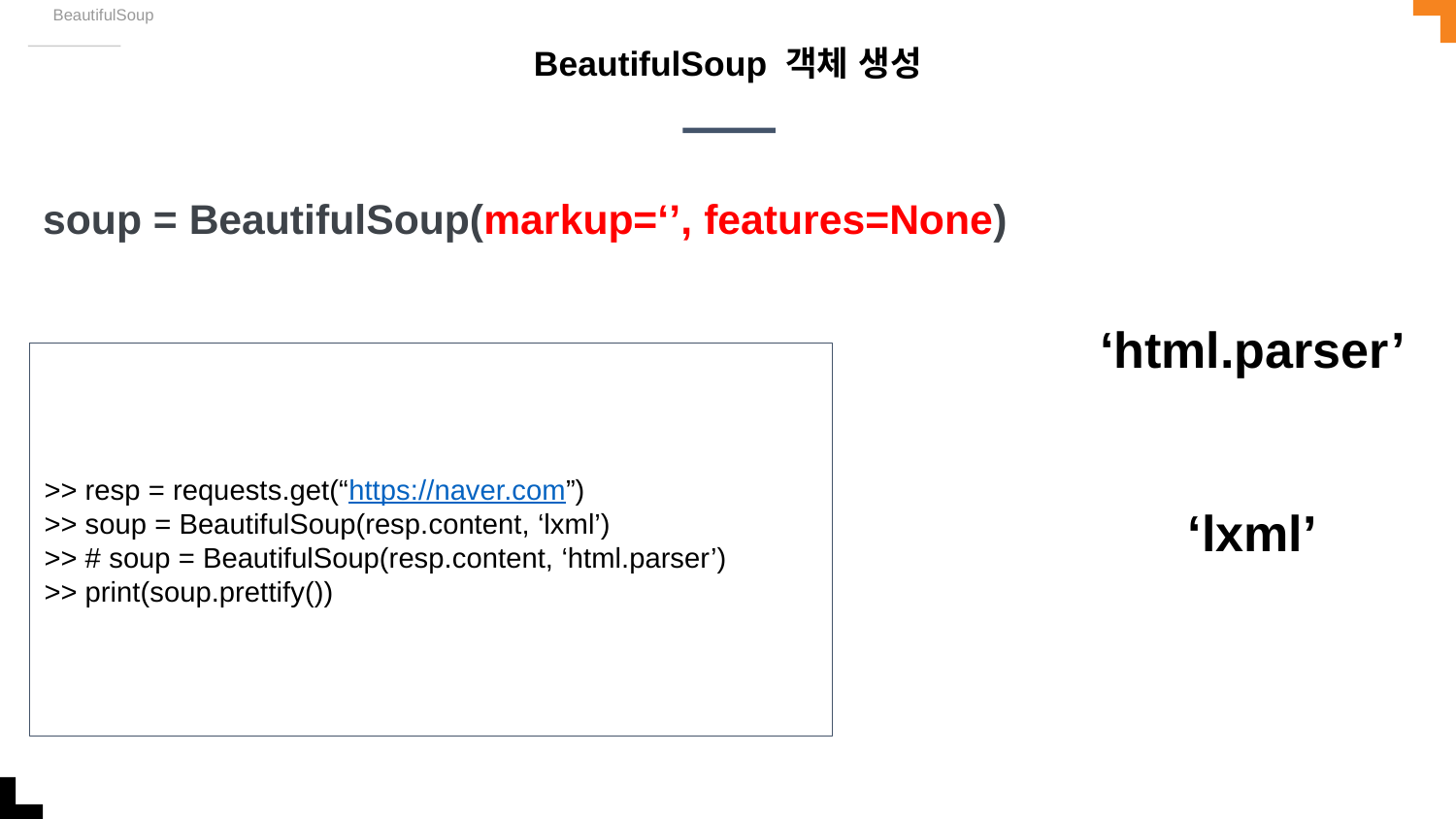

BeautifulSoup

# BeautifulSoup 객체 생성
soup = BeautifulSoup(markup=‘’, features=None)

‘html.parser’
>> resp = requests.get(“https://naver.com”)
>> soup = BeautifulSoup(resp.content, ‘lxml’)
>> # soup = BeautifulSoup(resp.content, ‘html.parser’)
>> print(soup.prettify())
‘lxml’